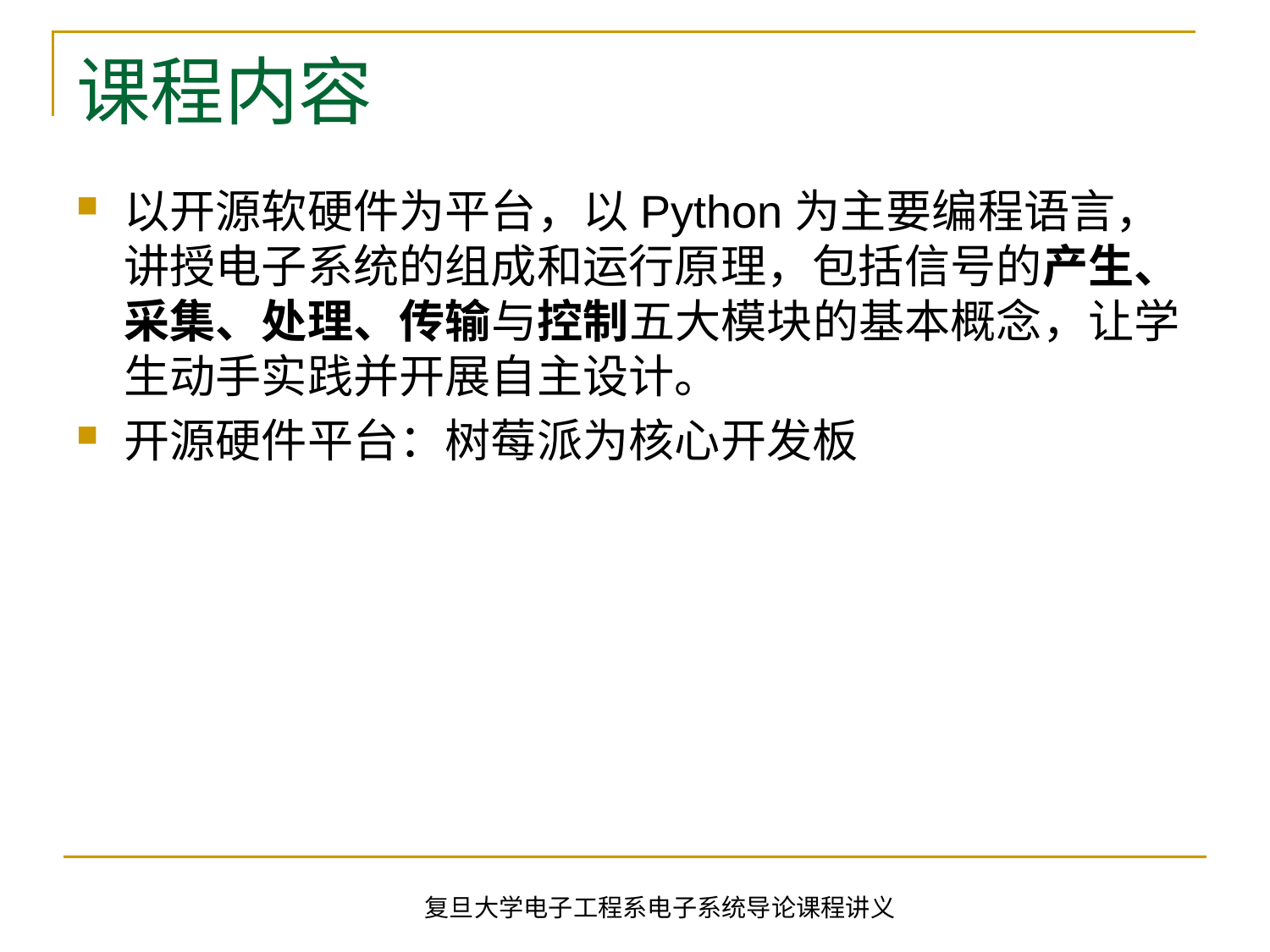

# 课程内容
以开源软硬件为平台，以Python为主要编程语言，讲授电子系统的组成和运行原理，包括信号的产生、采集、处理、传输与控制五大模块的基本概念，让学生动手实践并开展自主设计。
开源硬件平台：树莓派为核心开发板